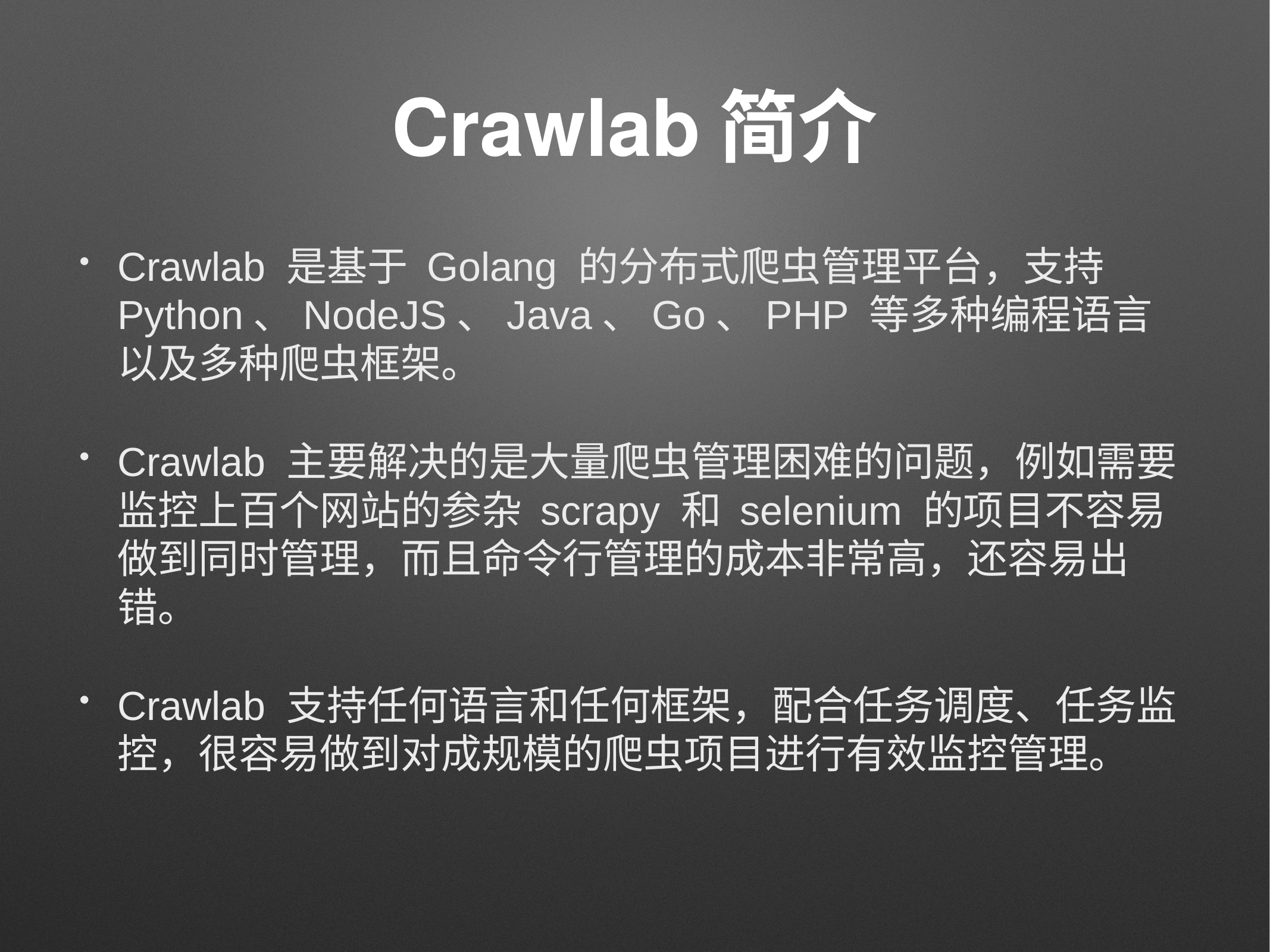

# Crawlab简介
Crawlab 是基于 Golang 的分布式爬虫管理平台，支持 Python、NodeJS、Java、Go、PHP 等多种编程语言以及多种爬虫框架。
Crawlab 主要解决的是大量爬虫管理困难的问题，例如需要监控上百个网站的参杂 scrapy 和 selenium 的项目不容易做到同时管理，而且命令行管理的成本非常高，还容易出错。
Crawlab 支持任何语言和任何框架，配合任务调度、任务监控，很容易做到对成规模的爬虫项目进行有效监控管理。